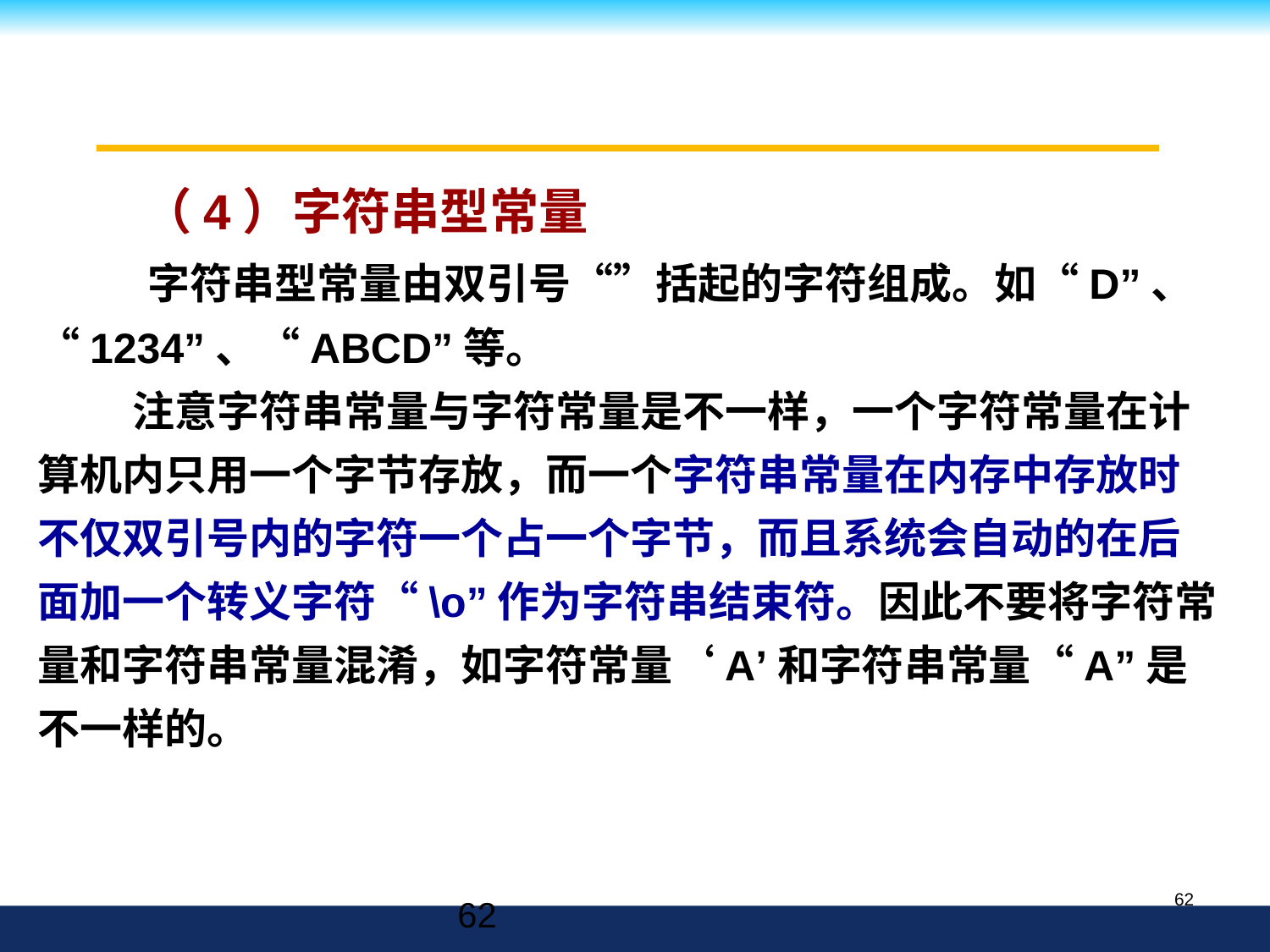

（4）字符串型常量
      字符串型常量由双引号“”括起的字符组成。如“D”、“1234”、“ABCD”等。
     注意字符串常量与字符常量是不一样，一个字符常量在计算机内只用一个字节存放，而一个字符串常量在内存中存放时不仅双引号内的字符一个占一个字节，而且系统会自动的在后面加一个转义字符“\o”作为字符串结束符。因此不要将字符常量和字符串常量混淆，如字符常量‘A’和字符串常量“A”是不一样的。
62
62